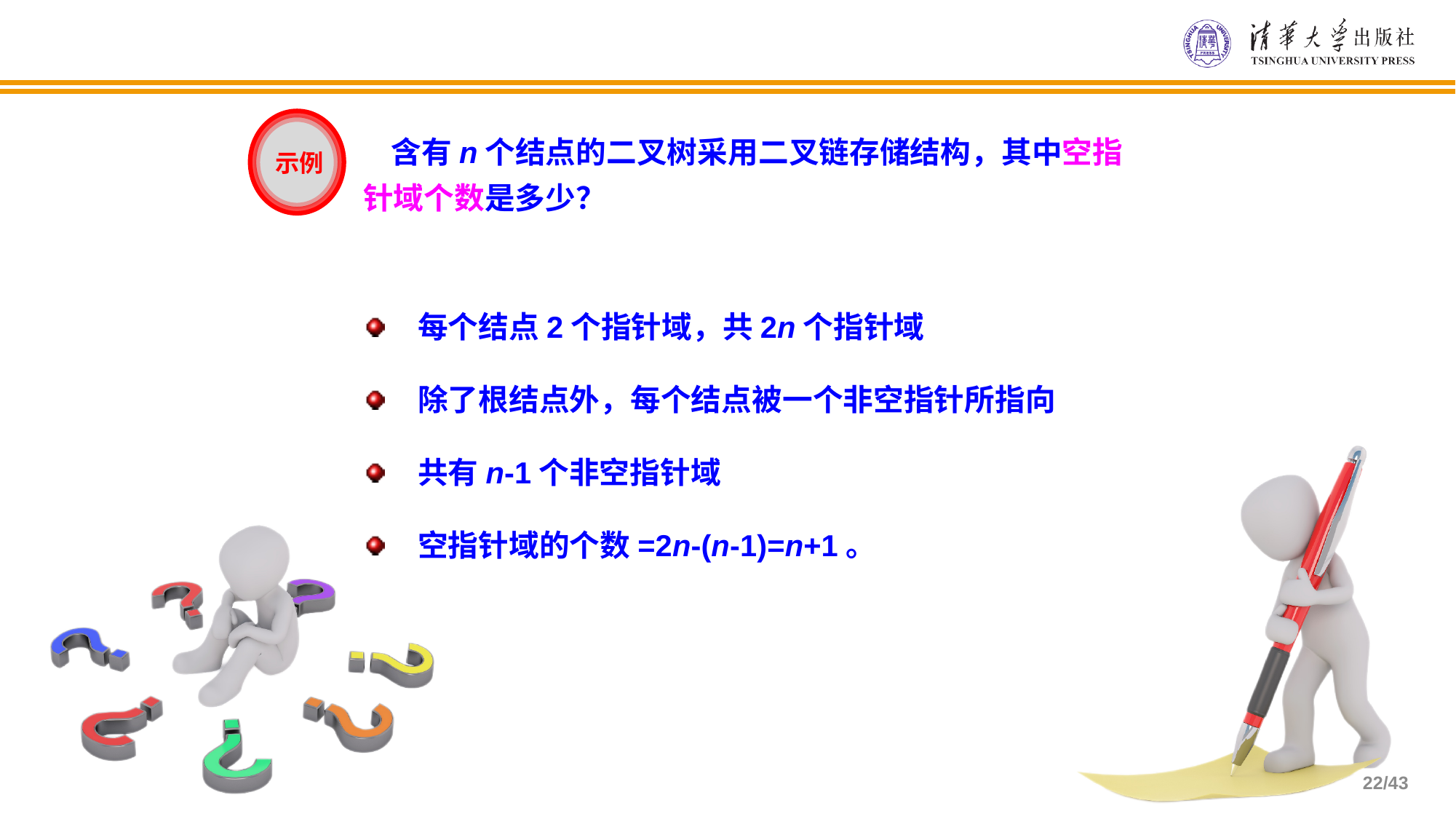

示例
   含有n个结点的二叉树采用二叉链存储结构，其中空指针域个数是多少？
每个结点2个指针域，共2n个指针域
除了根结点外，每个结点被一个非空指针所指向
共有n-1个非空指针域
空指针域的个数=2n-(n-1)=n+1。
22/43